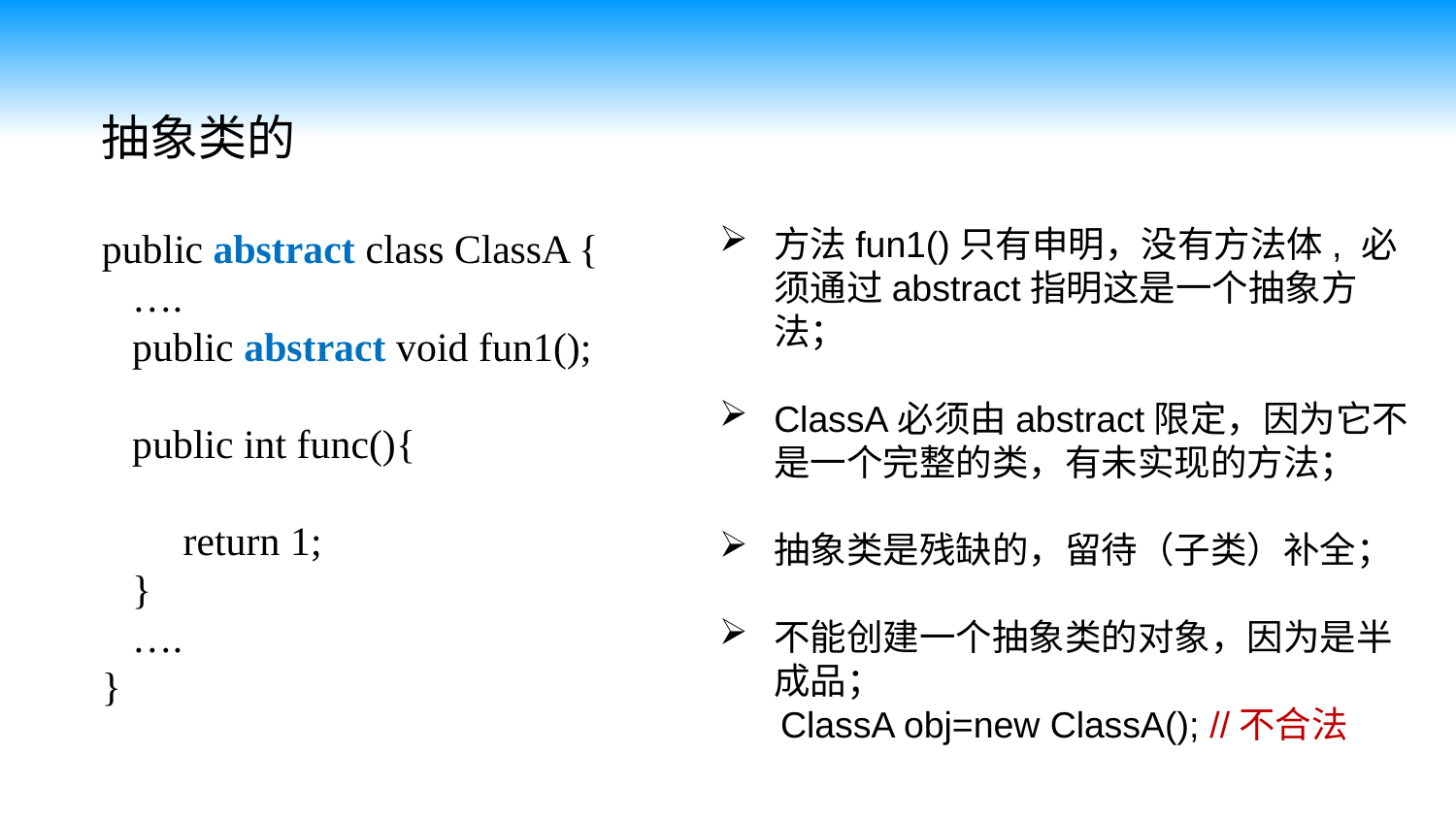

抽象类的

public abstract class ClassA {
   ….
   public abstract void fun1();

   public int func(){

        return 1;
   }
   ….
}

方法fun1()只有申明，没有方法体, 必须通过abstract指明这是一个抽象方法；

ClassA必须由abstract限定，因为它不是一个完整的类，有未实现的方法；

抽象类是残缺的，留待（子类）补全；

不能创建一个抽象类的对象，因为是半成品；
      ClassA obj=new ClassA(); //不合法